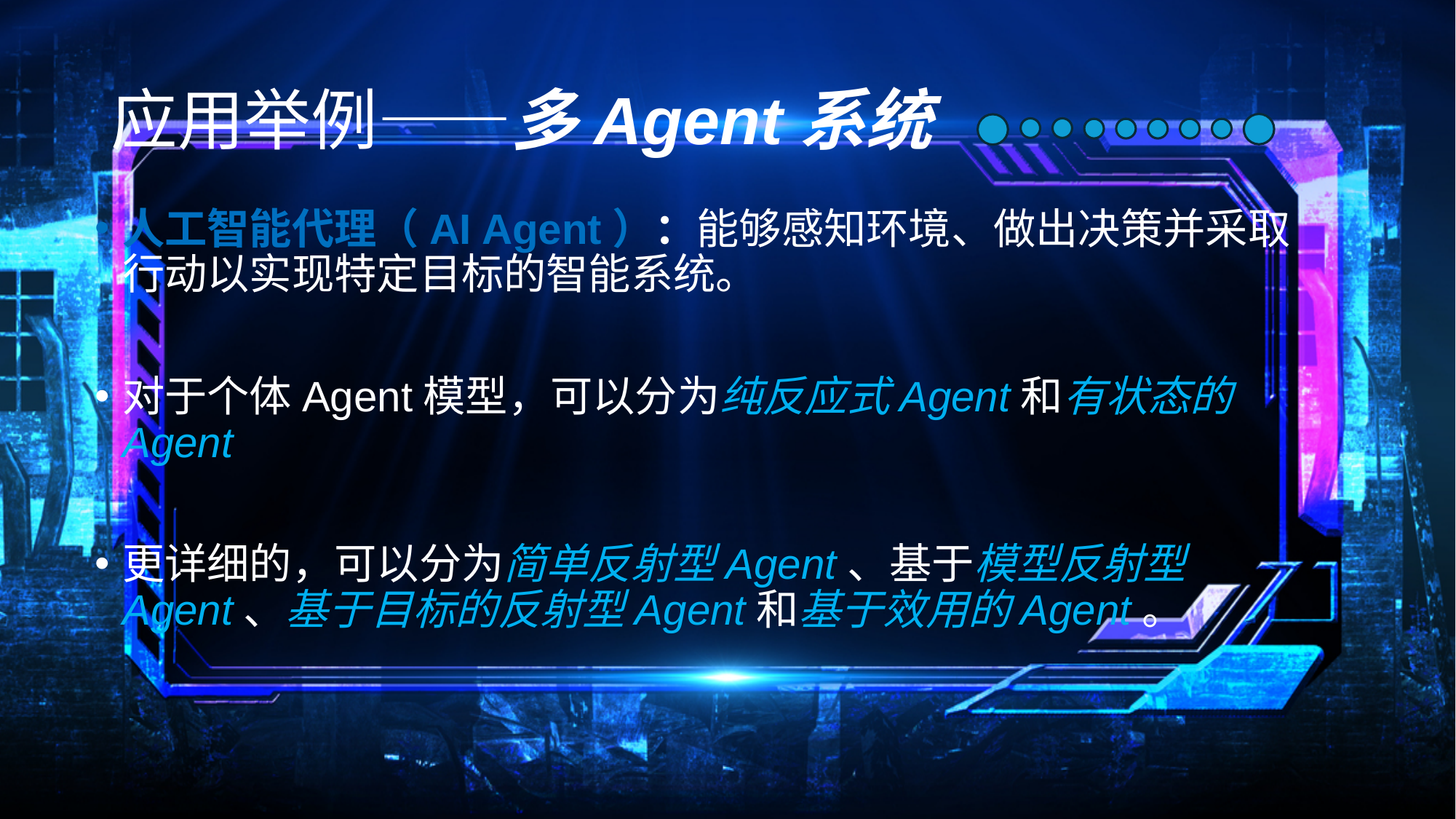

# 应用举例——多Agent系统

人工智能代理（AI Agent）：能够感知环境、做出决策并采取行动以实现特定目标的智能系统。

对于个体Agent模型，可以分为纯反应式Agent和有状态的Agent

更详细的，可以分为简单反射型Agent、基于模型反射型Agent、基于目标的反射型Agent和基于效用的Agent。